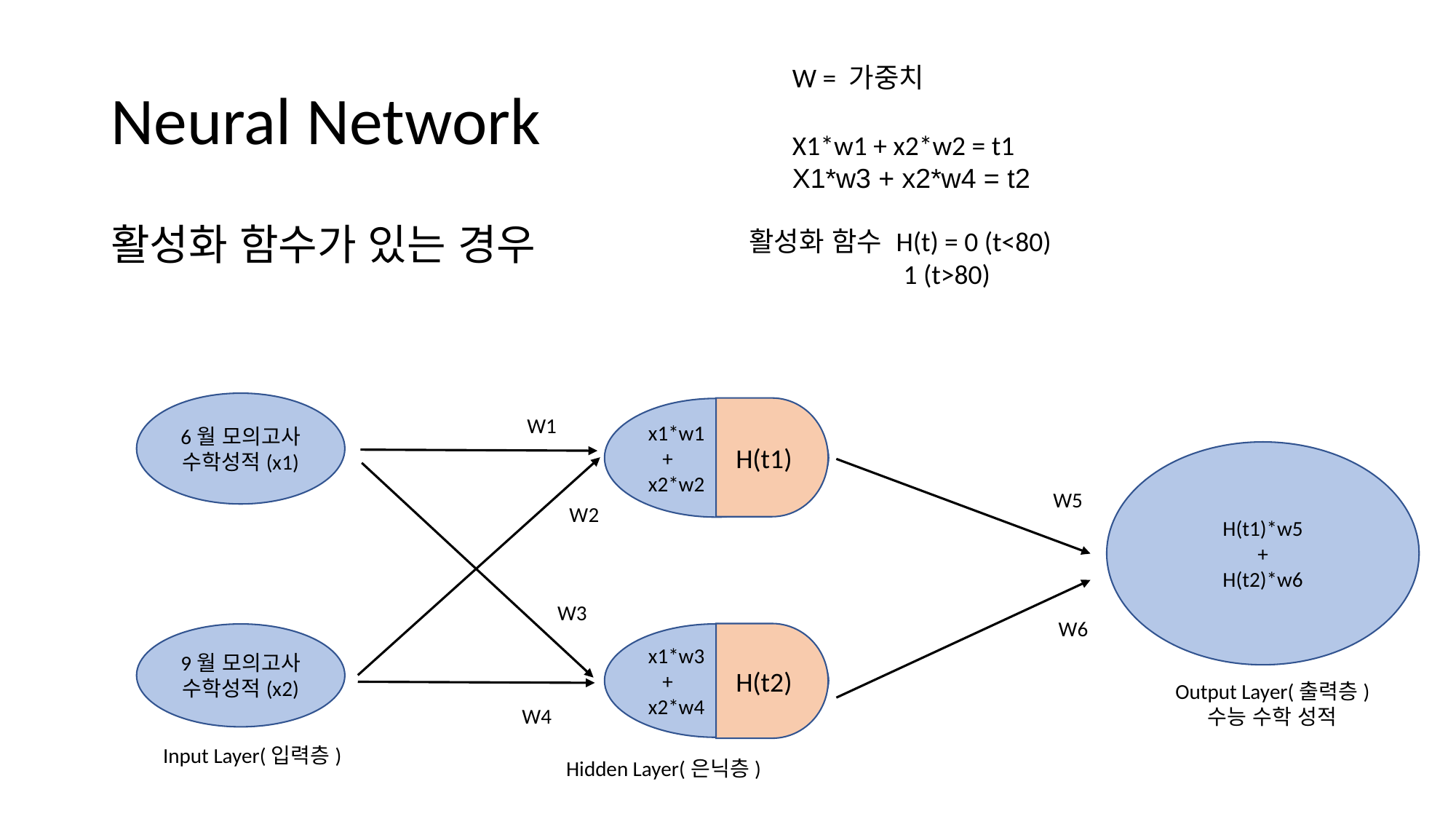

# Neural Network
W = 가중치
X1*w1 + x2*w2 = t1
X1*w3 + x2*w4 = t2
활성화 함수가 있는 경우
활성화 함수 H(t) = 0 (t<80)
                         1 (t>80)
6월 모의고사 수학성적(x1)
H(t1)
x1*w1
   +
x2*w2
W1
H(t1)*w5
+
H(t2)*w6
W5
W2
W3
W6
H(t2)
x1*w3
   +
x2*w4
9월 모의고사
수학성적(x2)
Output Layer(출력층)
수능 수학 성적
W4
Input Layer(입력층)
Hidden Layer(은닉층)